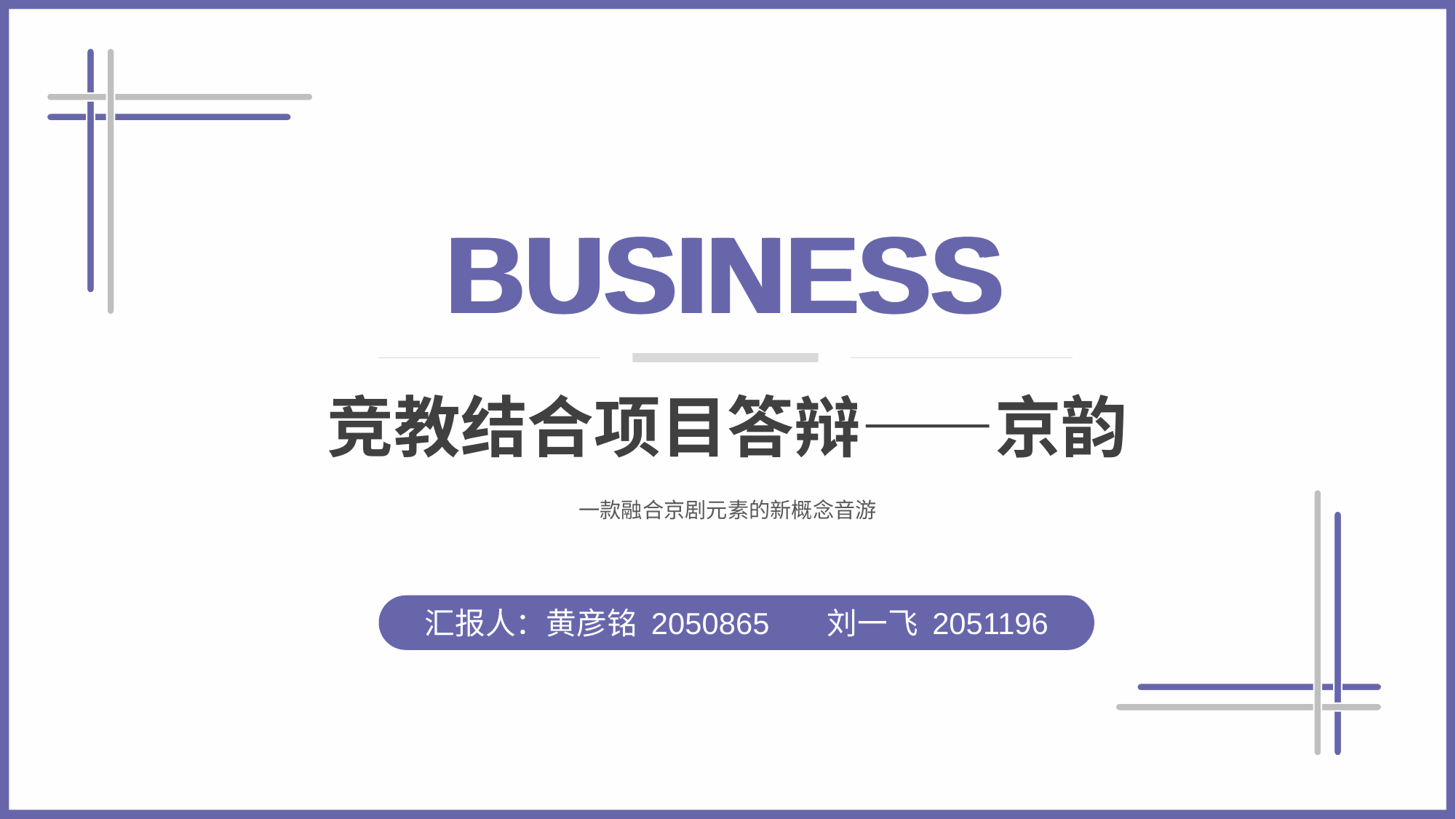

BUSINESS

竞教结合项目答辩——京韵

汇报人：黄彦铭 2050865      刘一飞 2051196
BUSINESS

一款融合京剧元素的新概念音游